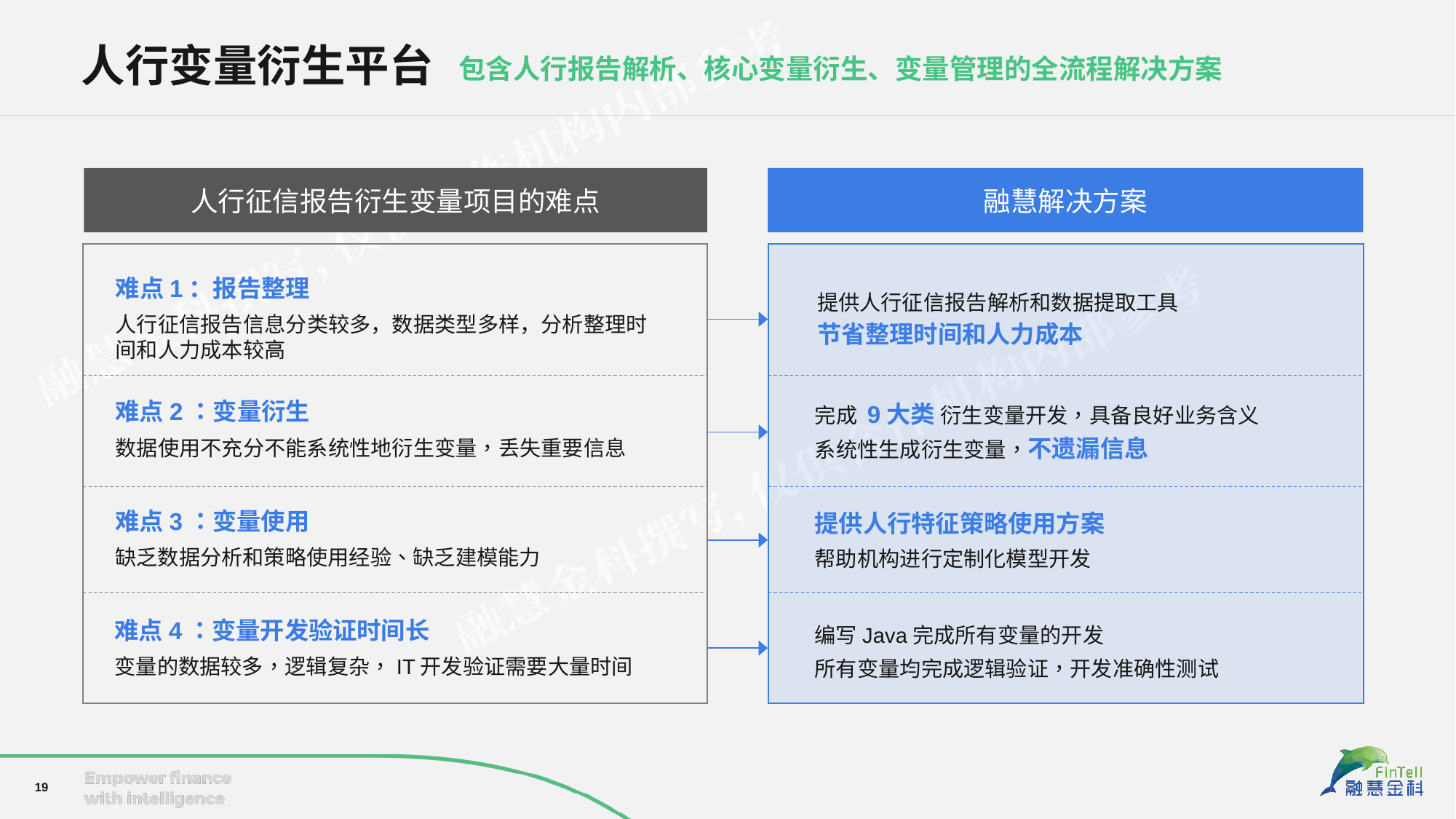

人行变量衍生平台
包含人行报告解析、核心变量衍生、变量管理的全流程解决方案
人行征信报告衍生变量项目的难点
融慧解决方案

难点1：报告整理
人行征信报告信息分类较多，数据类型多样，分析整理时间和人力成本较高
提供人行征信报告解析和数据提取工具
节省整理时间和人力成本
完成 9大类 衍生变量开发，具备良好业务含义
系统性生成衍生变量，不遗漏信息
难点2：变量衍生
数据使用不充分不能系统性地衍生变量，丢失重要信息
提供人行特征策略使用方案
帮助机构进行定制化模型开发
难点3：变量使用
缺乏数据分析和策略使用经验、缺乏建模能力
难点4：变量开发验证时间长
变量的数据较多，逻辑复杂，IT开发验证需要大量时间
编写Java完成所有变量的开发
所有变量均完成逻辑验证，开发准确性测试